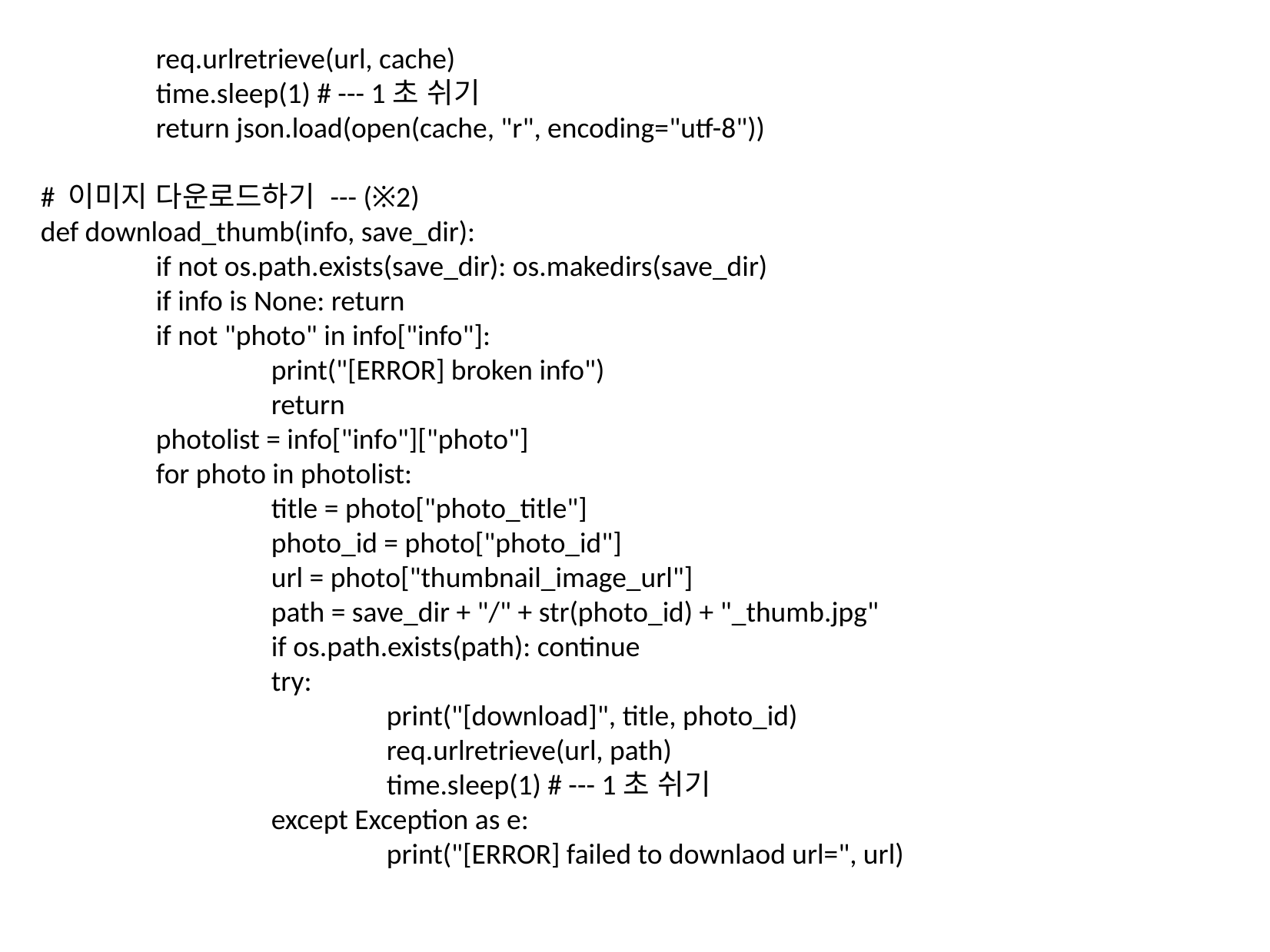

req.urlretrieve(url, cache)
	time.sleep(1) # --- 1초 쉬기
	return json.load(open(cache, "r", encoding="utf-8"))

# 이미지 다운로드하기 --- (※2)
def download_thumb(info, save_dir):
	if not os.path.exists(save_dir): os.makedirs(save_dir)
	if info is None: return
	if not "photo" in info["info"]:
		print("[ERROR] broken info")
		return
	photolist = info["info"]["photo"]
	for photo in photolist:
		title = photo["photo_title"]
		photo_id = photo["photo_id"]
		url = photo["thumbnail_image_url"]
		path = save_dir + "/" + str(photo_id) + "_thumb.jpg"
		if os.path.exists(path): continue
		try:
			print("[download]", title, photo_id)
			req.urlretrieve(url, path)
			time.sleep(1) # --- 1초 쉬기
		except Exception as e:
			print("[ERROR] failed to downlaod url=", url)